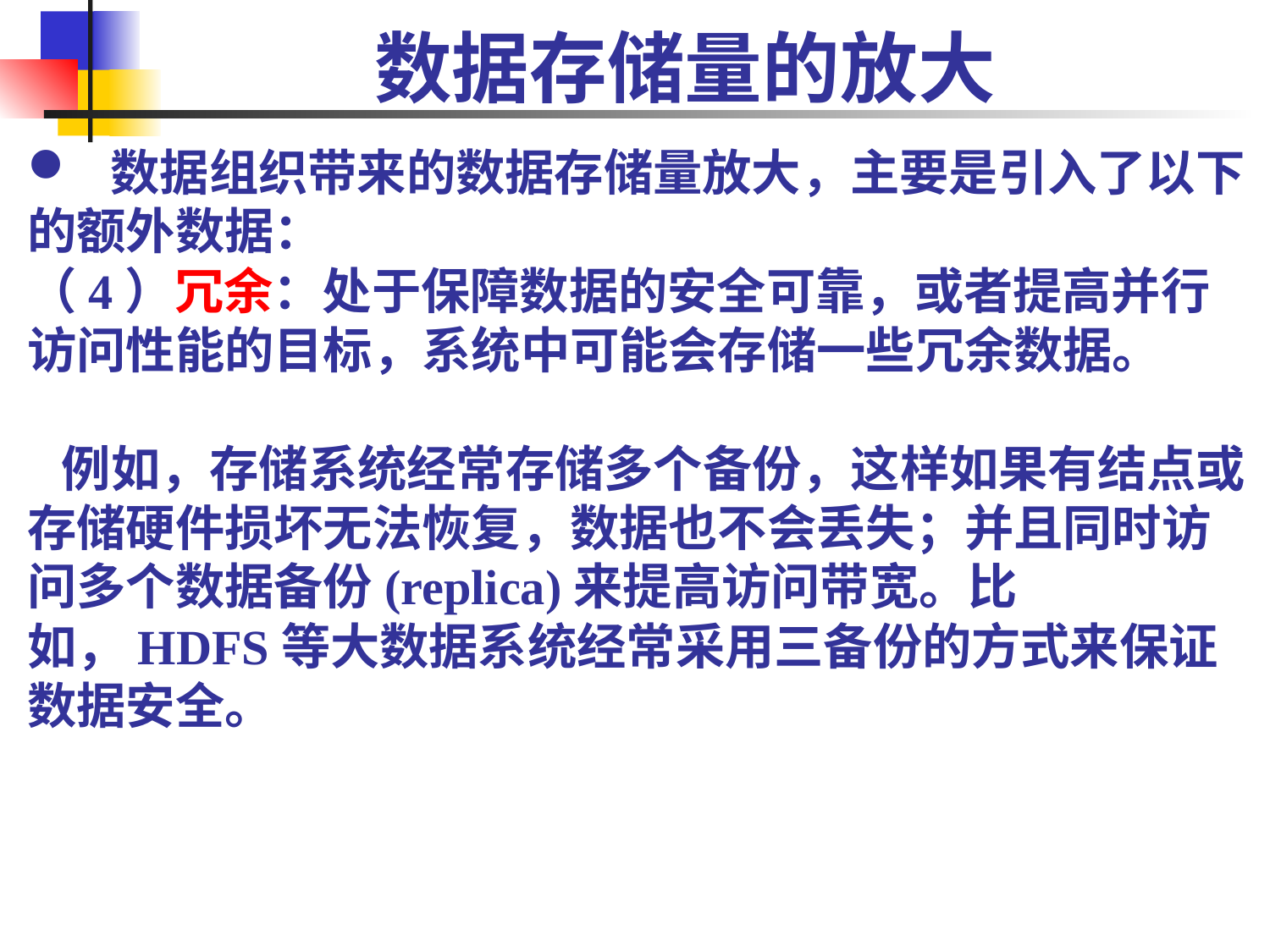

# 数据存储量的放大
  数据组织带来的数据存储量放大，主要是引入了以下的额外数据：
（4）冗余：处于保障数据的安全可靠，或者提高并行访问性能的目标，系统中可能会存储一些冗余数据。

  例如，存储系统经常存储多个备份，这样如果有结点或存储硬件损坏无法恢复，数据也不会丢失；并且同时访问多个数据备份(replica)来提高访问带宽。比如，HDFS等大数据系统经常采用三备份的方式来保证数据安全。